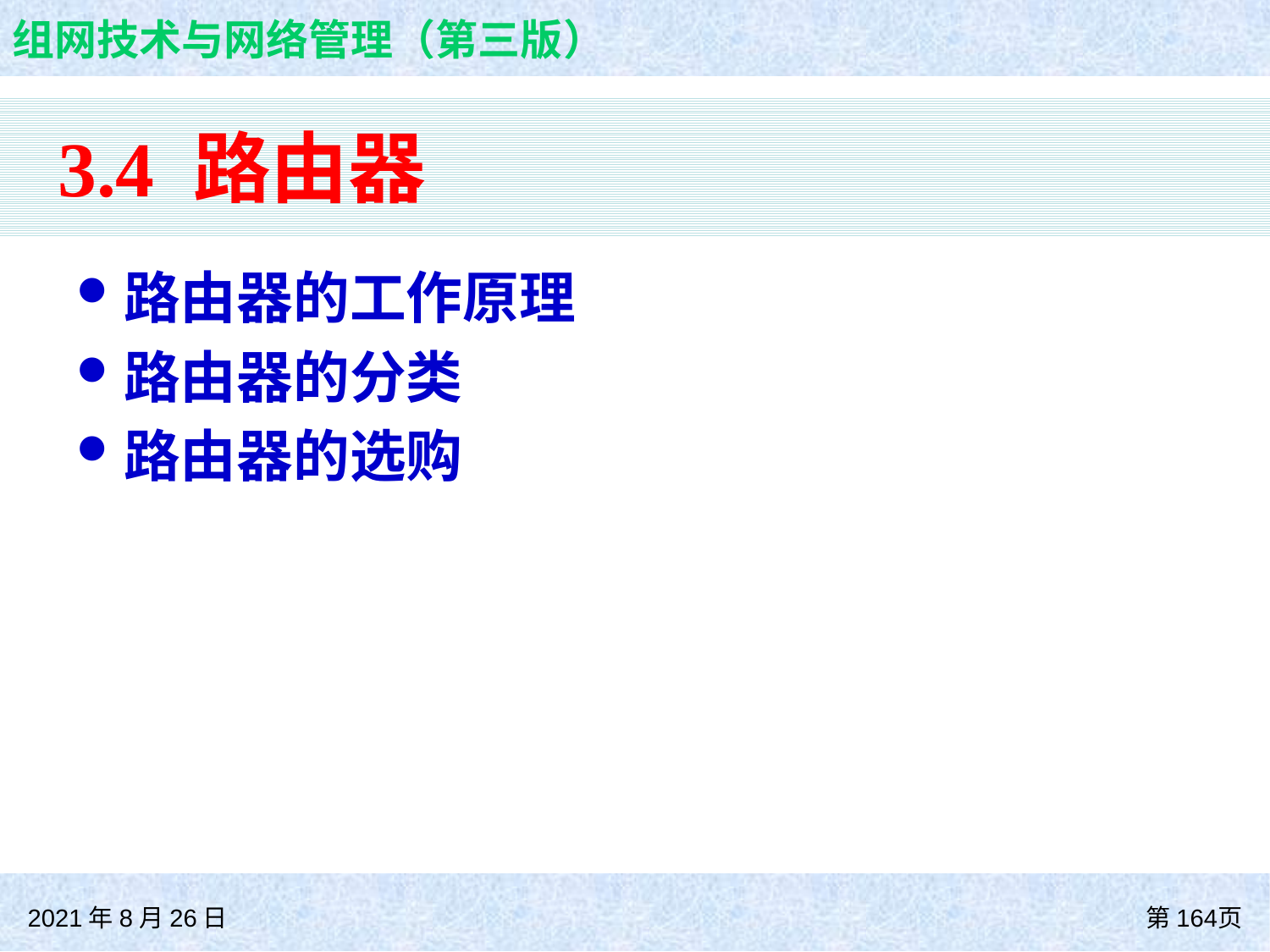

# 3.4 路由器
路由器的工作原理
路由器的分类
路由器的选购
2021年8月26日
第164页